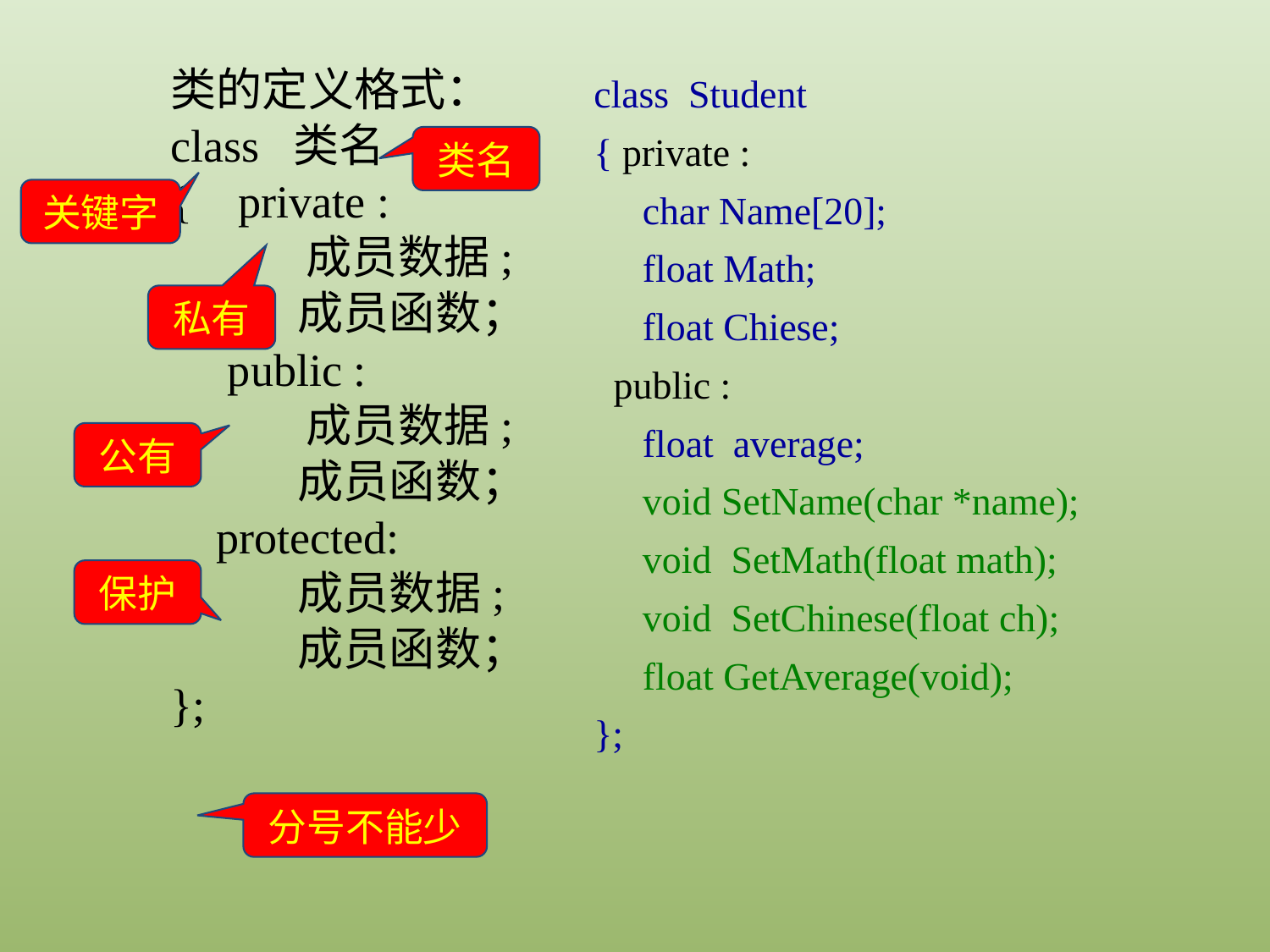

class  Student
{ private :
     char Name[20];
     float Math;
     float Chiese;
  public :
     float  average;
     void SetName(char *name);
     void  SetMath(float math);
     void  SetChinese(float ch);
     float GetAverage(void);
};
类的定义格式：
class  类名
{    private :
            成员数据;
	成员函数；
     public :
            成员数据;
	成员函数；
    protected:
	成员数据;
	成员函数；
};
类名
关键字
私有
公有
保护
分号不能少
596